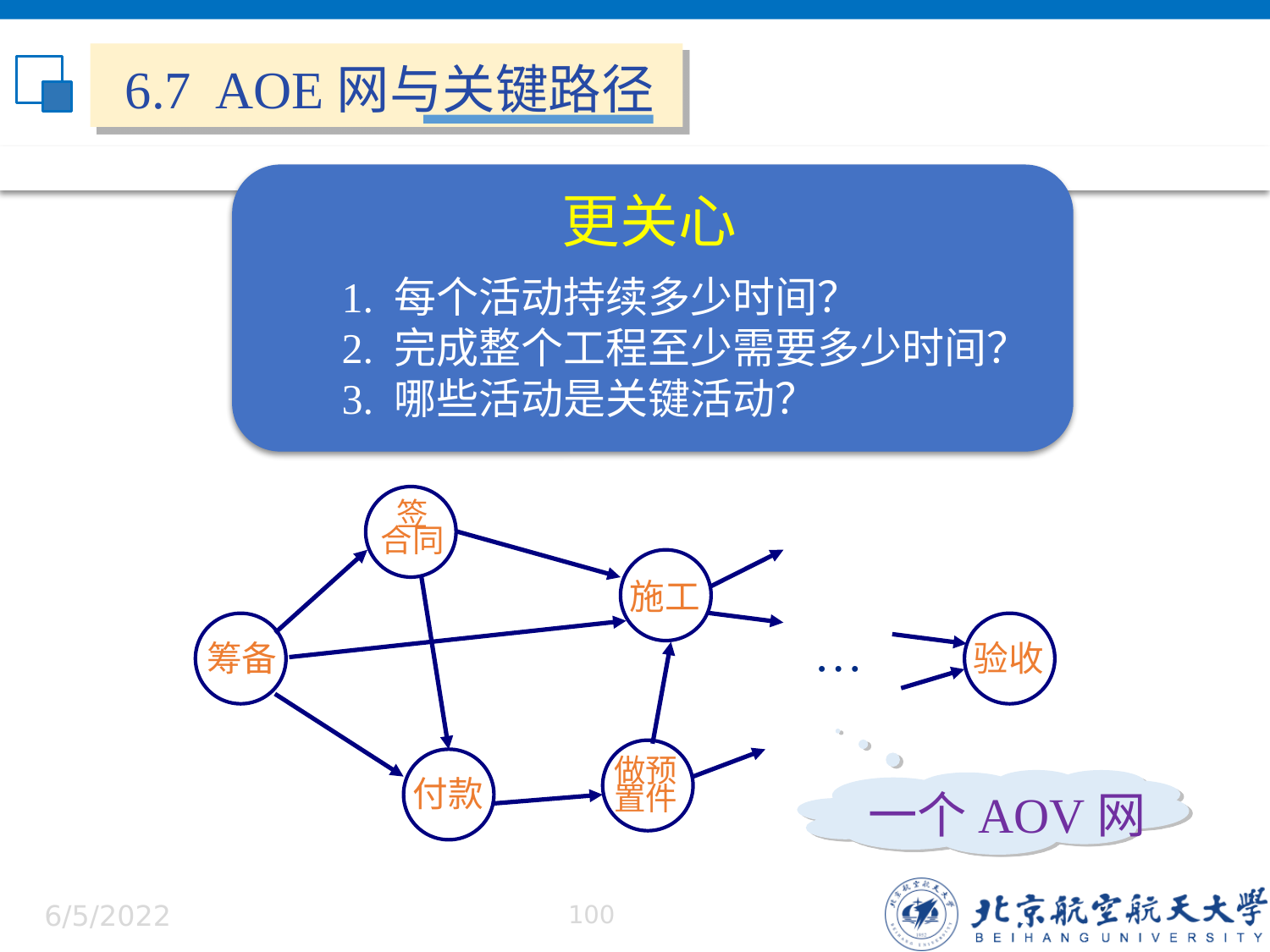

6.7  AOE网与关键路径

更关心
1. 每个活动持续多少时间？
2. 完成整个工程至少需要多少时间？
3. 哪些活动是关键活动？

签
合同

施工

…

筹备
验收

做预
置件
付款

一个AOV网
6/5/2022
100